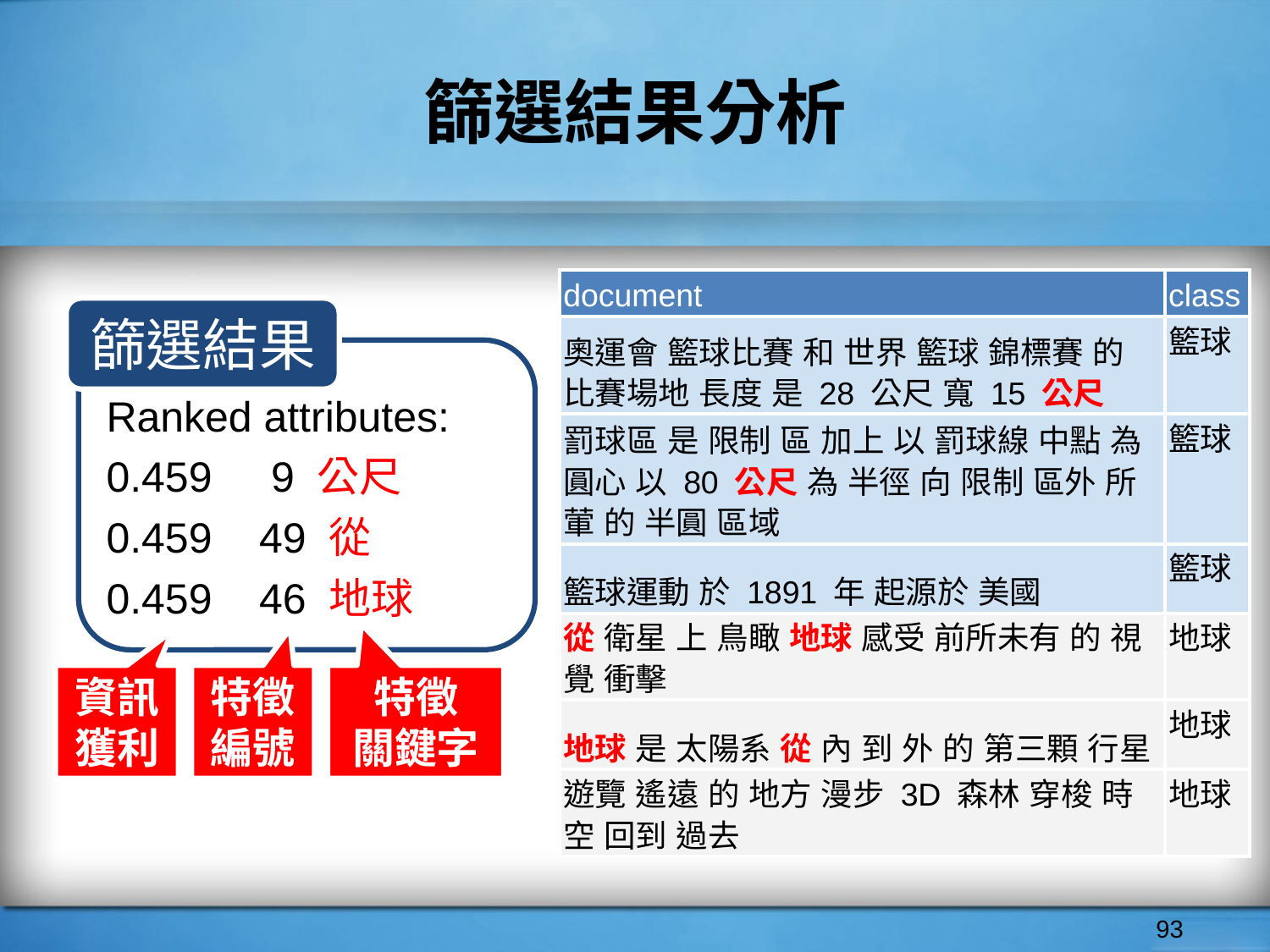

# 篩選結果分析
| document | class |
| --- | --- |
| 奧運會 籃球比賽 和 世界 籃球 錦標賽 的 比賽場地 長度 是 28 公尺 寬 15 公尺 | 籃球 |
| 罰球區 是 限制 區 加上 以 罰球線 中點 為 圓心 以 80 公尺 為 半徑 向 限制 區外 所 葷 的 半圓 區域 | 籃球 |
| 籃球運動 於 1891 年 起源於 美國 | 籃球 |
| 從 衛星 上 鳥瞰 地球 感受 前所未有 的 視覺 衝擊 | 地球 |
| 地球 是 太陽系 從 內 到 外 的 第三顆 行星 | 地球 |
| 遊覽 遙遠 的 地方 漫步 3D 森林 穿梭 時空 回到 過去 | 地球 |
篩選結果
Ranked attributes:
0.459     9 公尺
0.459    49 從
0.459    46 地球
資訊獲利
特徵
編號
特徵
關鍵字
93